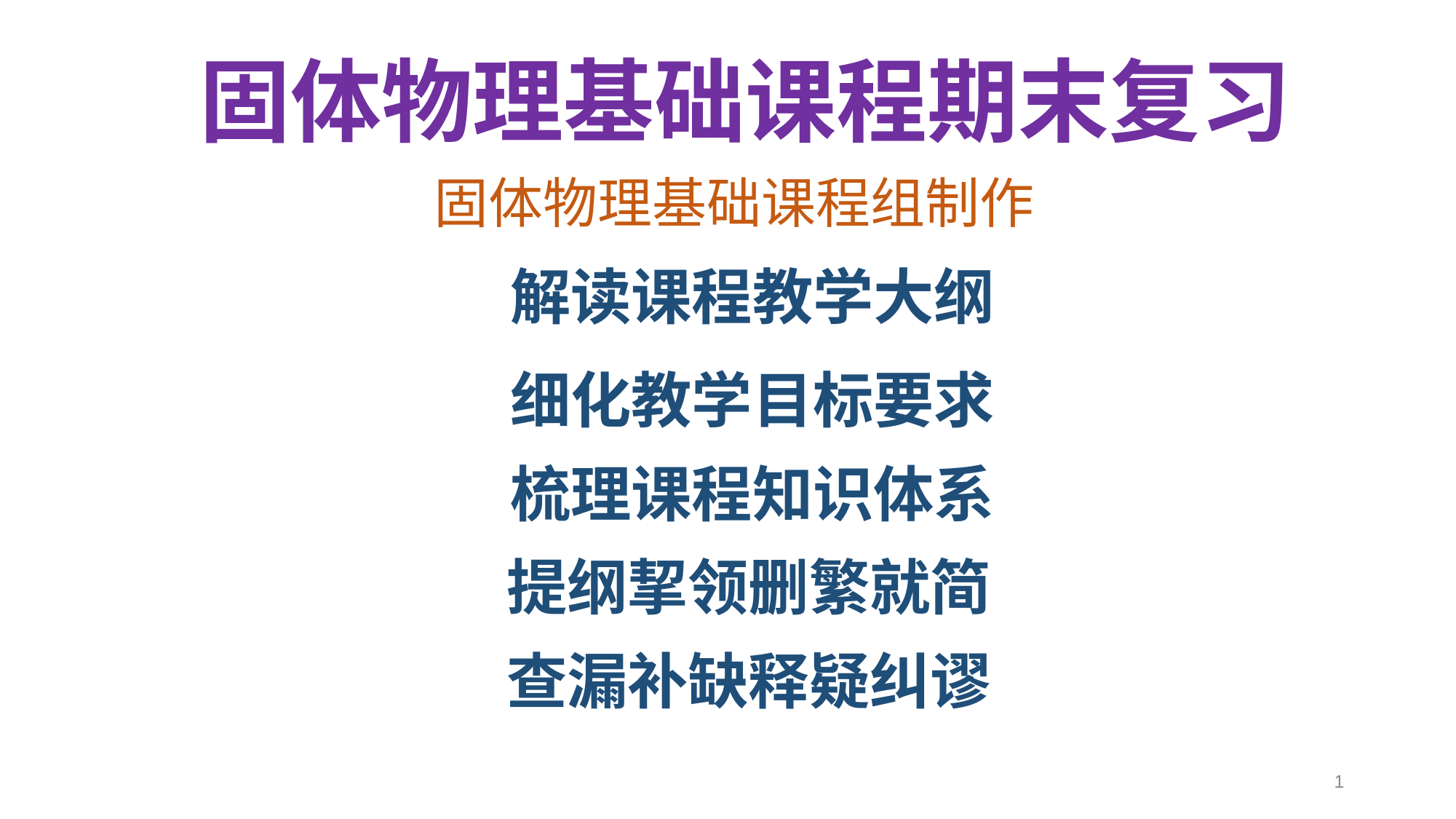

固体物理基础课程期末复习
固体物理基础课程组制作
解读课程教学大纲
细化教学目标要求
梳理课程知识体系
提纲挈领删繁就简
查漏补缺释疑纠谬
1